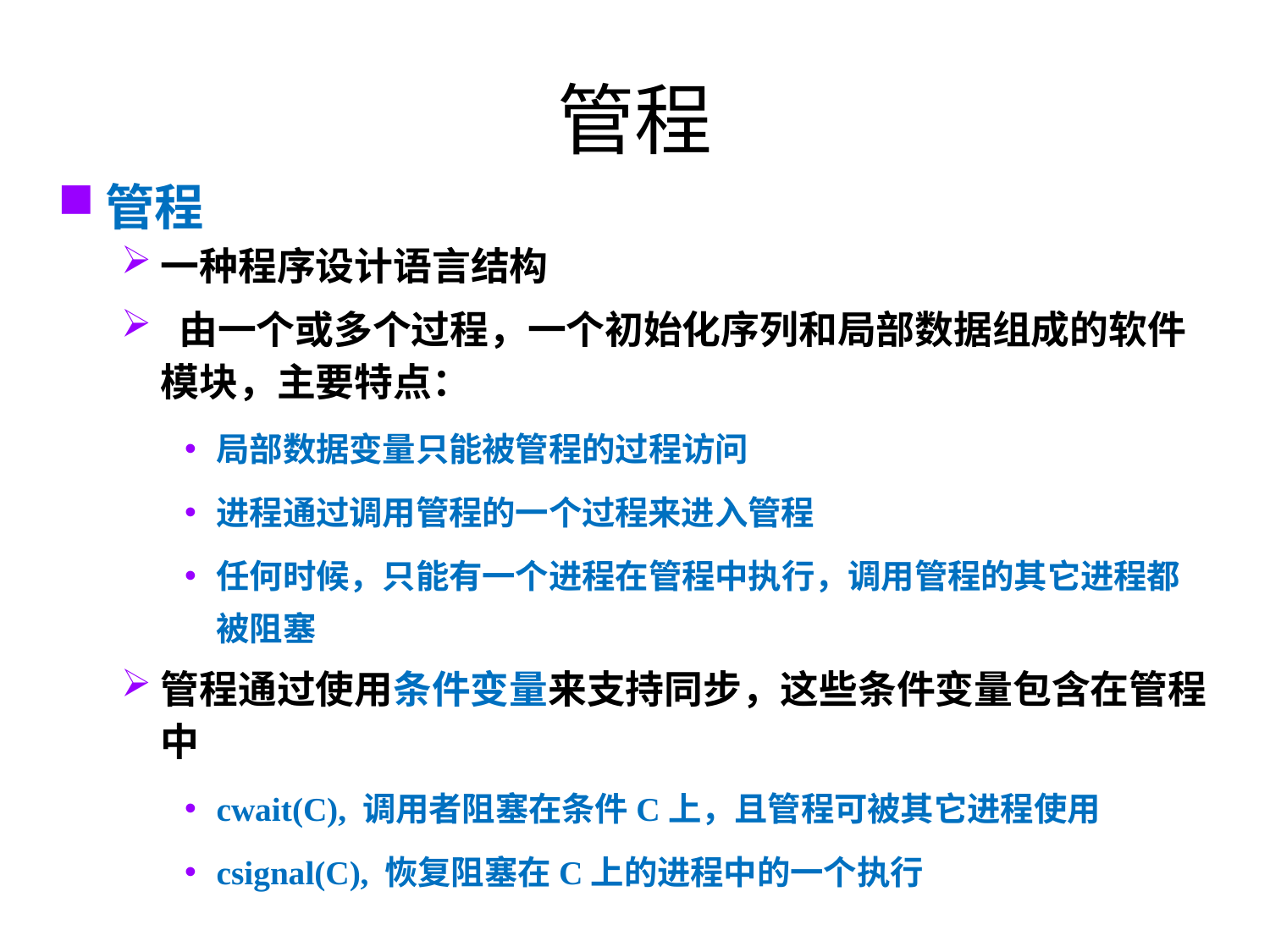

# 管程
管程
一种程序设计语言结构
 由一个或多个过程，一个初始化序列和局部数据组成的软件模块，主要特点：
局部数据变量只能被管程的过程访问
进程通过调用管程的一个过程来进入管程
任何时候，只能有一个进程在管程中执行，调用管程的其它进程都被阻塞
管程通过使用条件变量来支持同步，这些条件变量包含在管程中
cwait(C), 调用者阻塞在条件C上，且管程可被其它进程使用
csignal(C), 恢复阻塞在C上的进程中的一个执行